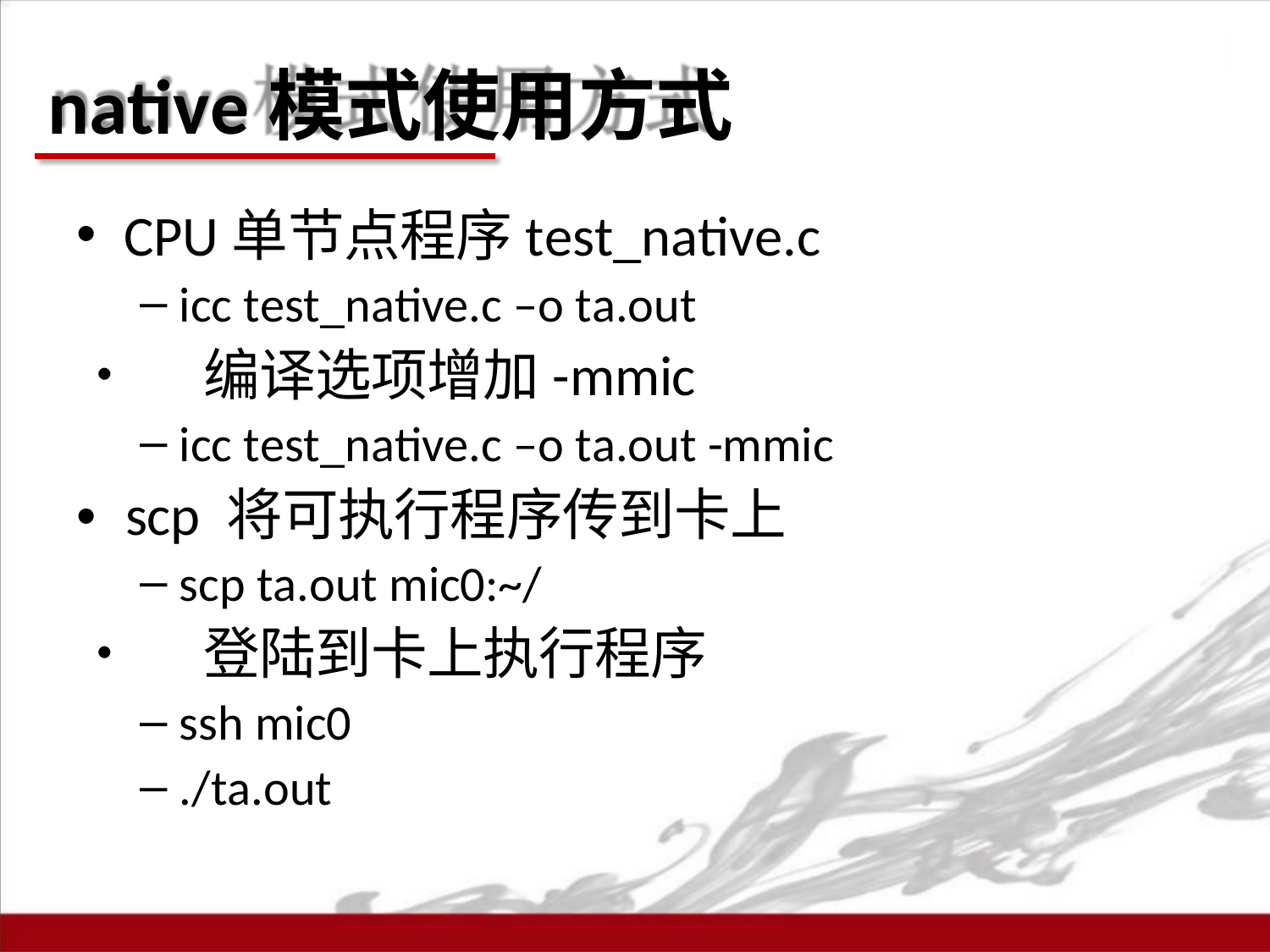

# native模式使用方式

CPU单节点程序test_native.c
icc test_native.c –o ta.out
•	编译选项增加-mmic
icc test_native.c –o ta.out -mmic
•	scp 将可执行程序传到卡上
scp ta.out mic0:~/
•	登陆到卡上执行程序
ssh mic0
./ta.out

36